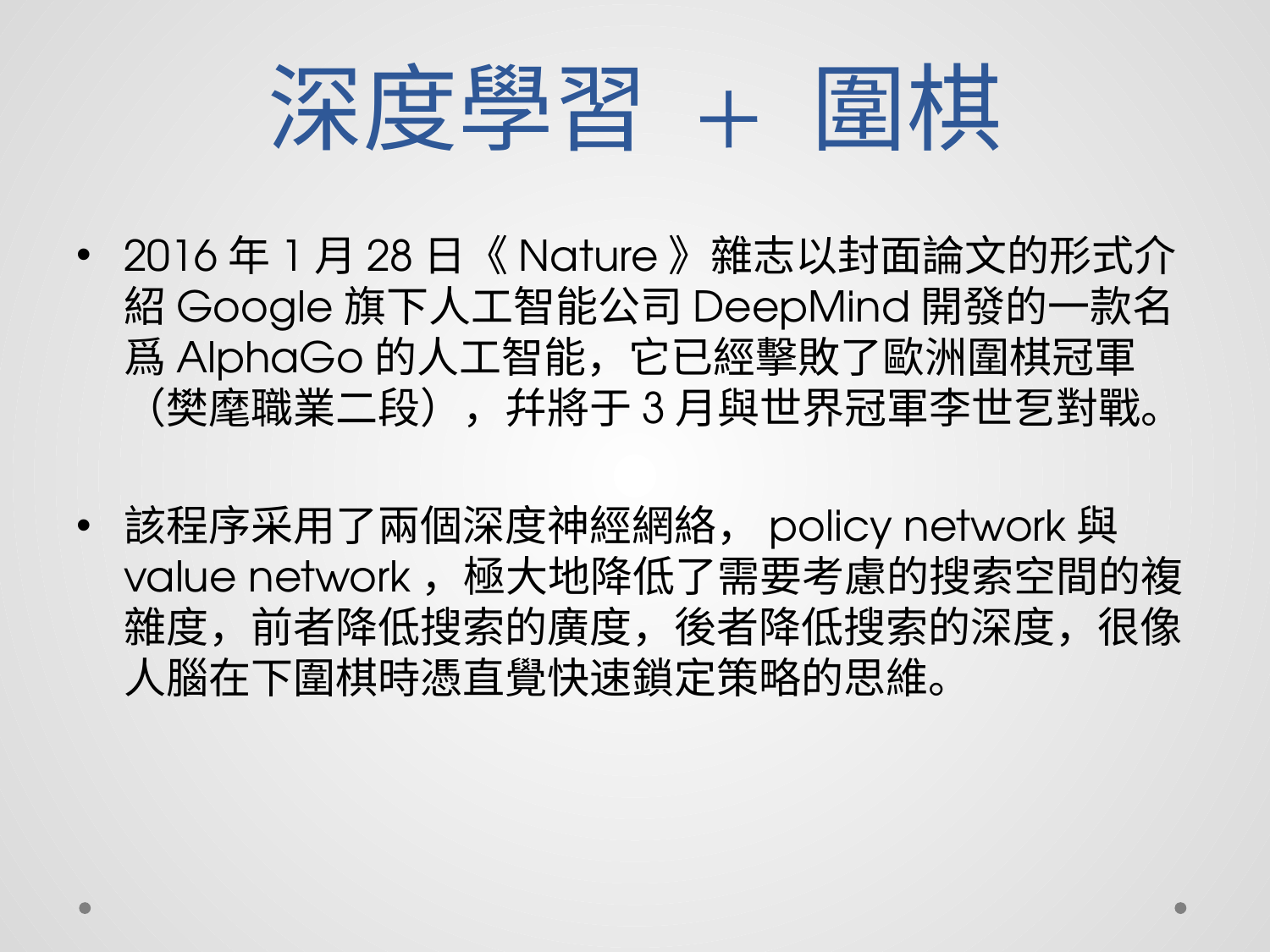

# 深度學習 + 圍棋
2016年1月28日《Nature》雜志以封面論文的形式介紹Google旗下人工智能公司DeepMind開發的一款名爲AlphaGo的人工智能，它已經擊敗了歐洲圍棋冠軍（樊麾職業二段），幷將于3月與世界冠軍李世乭對戰。

該程序采用了兩個深度神經網絡，policy network與value network，極大地降低了需要考慮的搜索空間的複雜度，前者降低搜索的廣度，後者降低搜索的深度，很像人腦在下圍棋時憑直覺快速鎖定策略的思維。